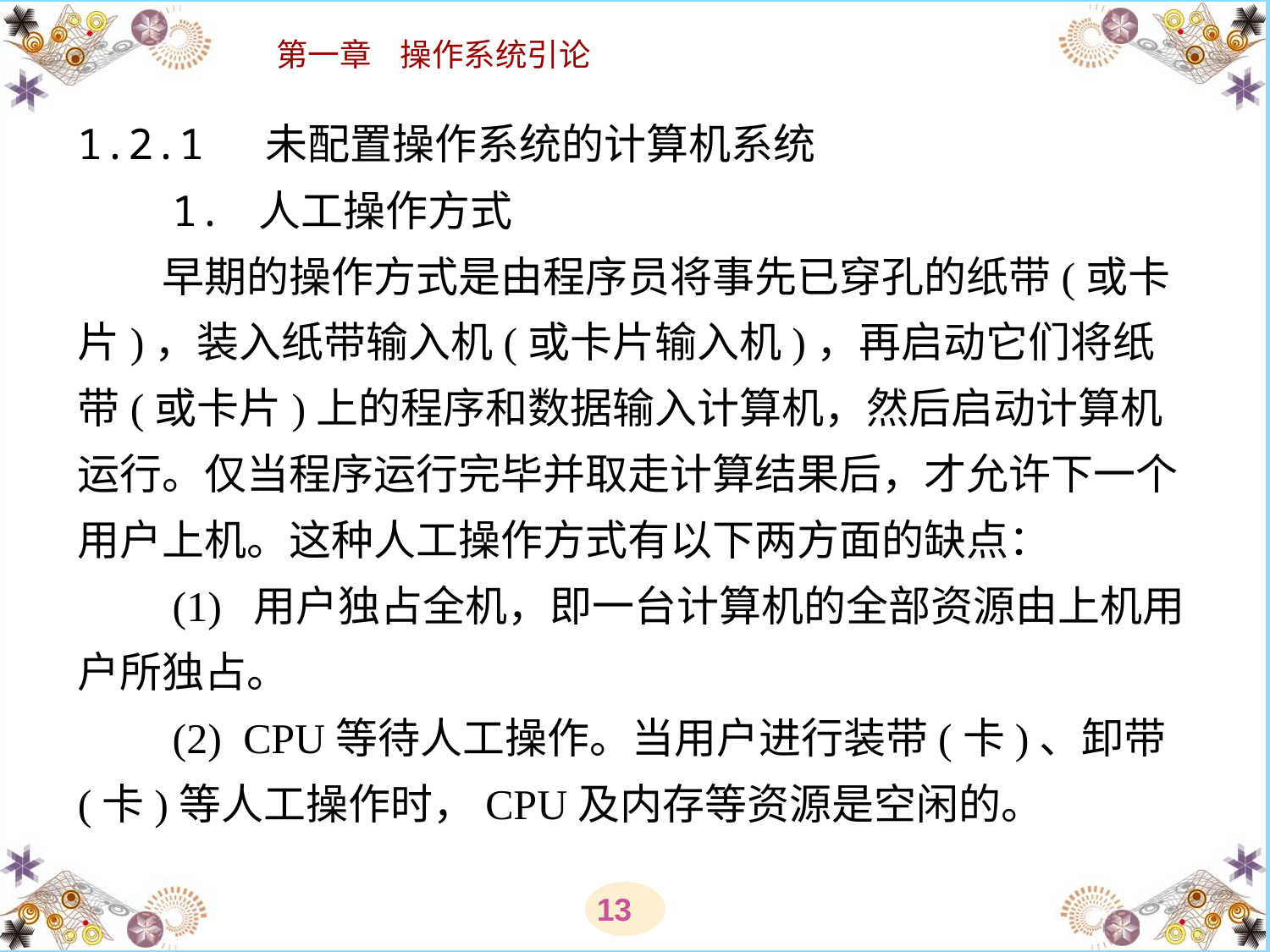

# 1.2.1  未配置操作系统的计算机系统 　　1. 人工操作方式 　　早期的操作方式是由程序员将事先已穿孔的纸带(或卡片)，装入纸带输入机(或卡片输入机)，再启动它们将纸带(或卡片)上的程序和数据输入计算机，然后启动计算机运行。仅当程序运行完毕并取走计算结果后，才允许下一个用户上机。这种人工操作方式有以下两方面的缺点： 　　(1)  用户独占全机，即一台计算机的全部资源由上机用户所独占。 　　(2)  CPU等待人工操作。当用户进行装带(卡)、卸带(卡)等人工操作时，CPU及内存等资源是空闲的。